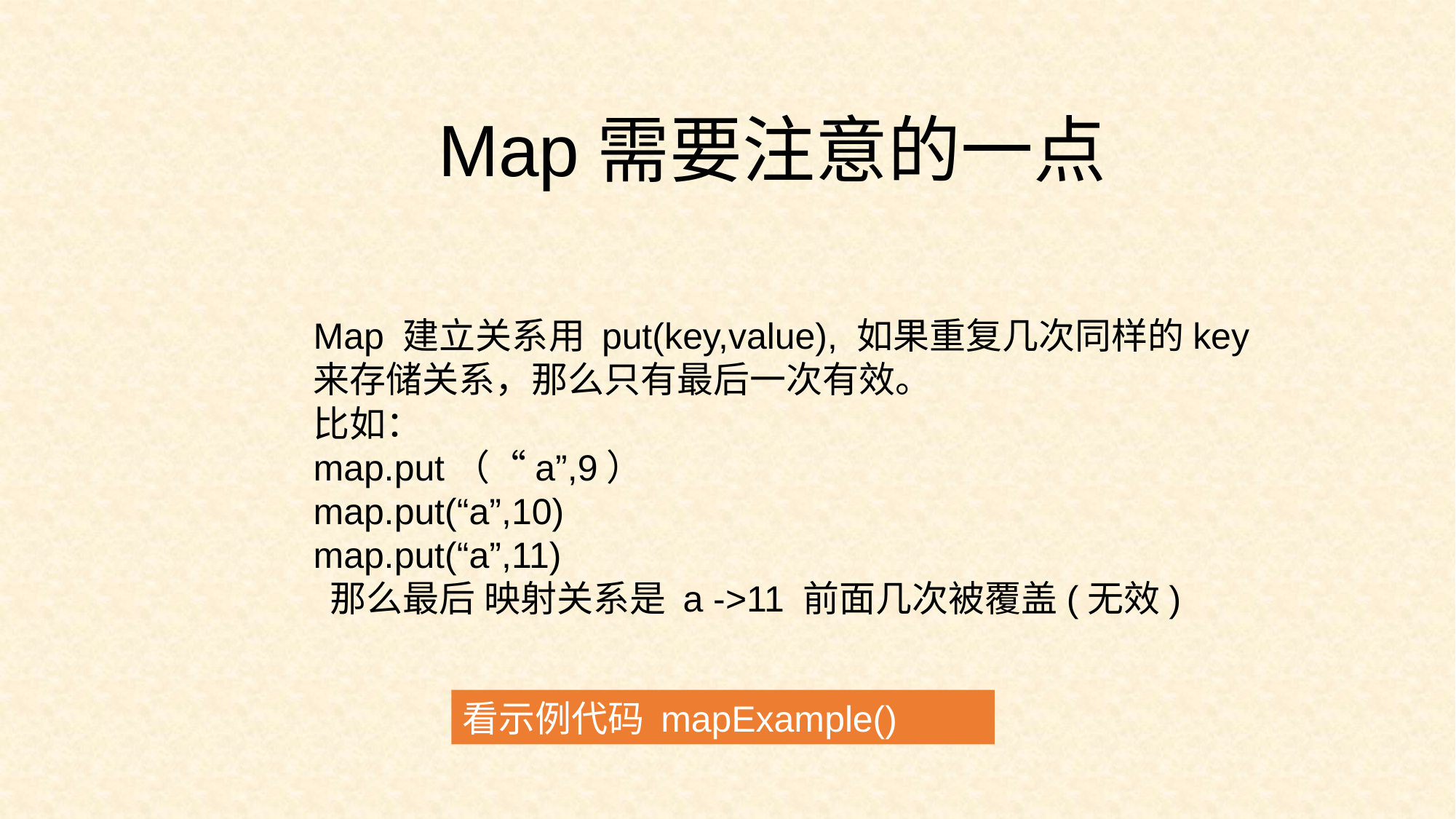

Map需要注意的一点
Map 建立关系用 put(key,value), 如果重复几次同样的key来存储关系，那么只有最后一次有效。
比如：
map.put（“a”,9）
map.put(“a”,10)
map.put(“a”,11)
 那么最后 映射关系是 a ->11 前面几次被覆盖(无效)

看示例代码 mapExample()